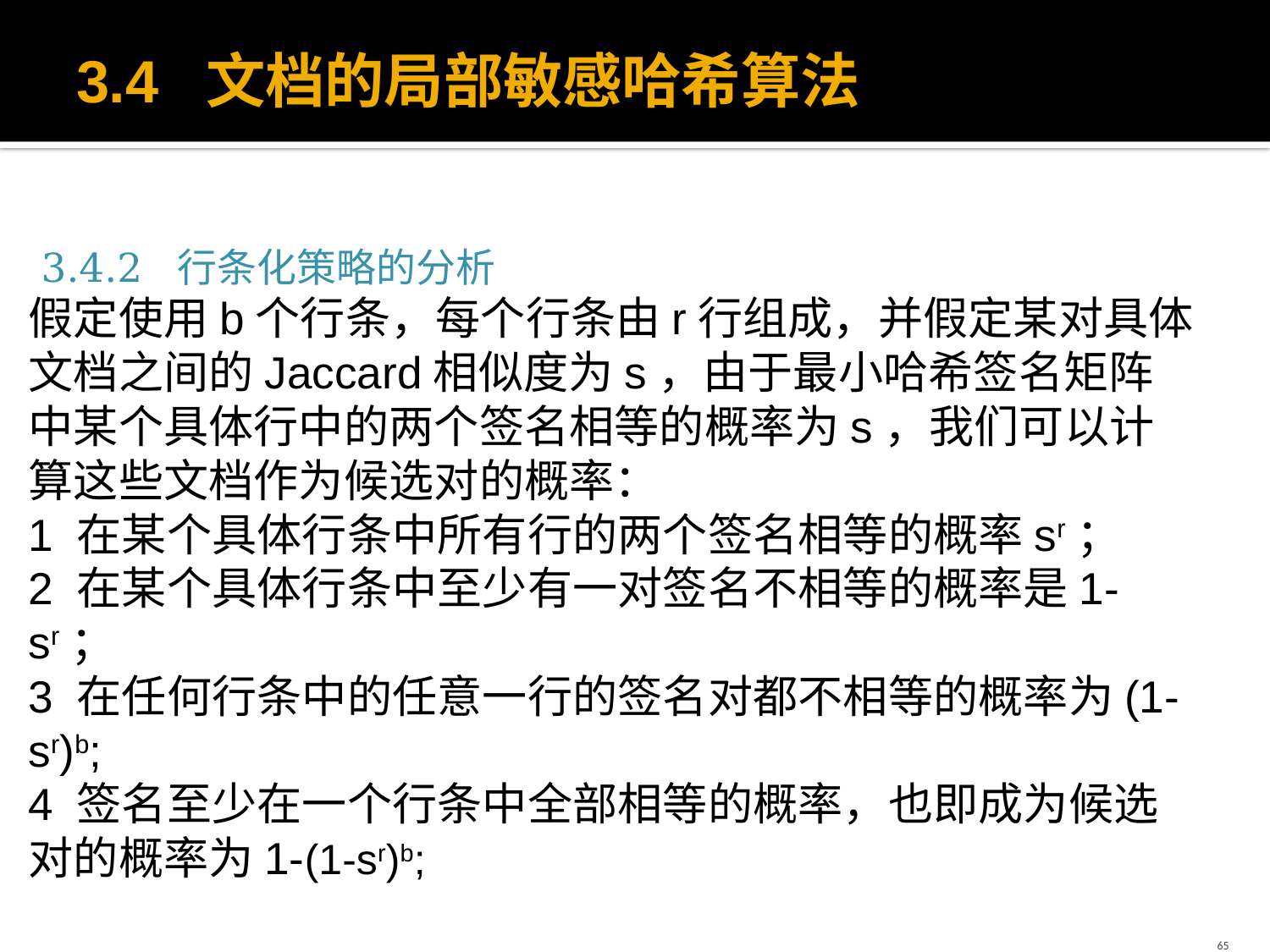

# 3.4  文档的局部敏感哈希算法
 3.4.2  行条化策略的分析
假定使用b个行条，每个行条由r行组成，并假定某对具体文档之间的Jaccard相似度为s，由于最小哈希签名矩阵中某个具体行中的两个签名相等的概率为s，我们可以计算这些文档作为候选对的概率：
1 在某个具体行条中所有行的两个签名相等的概率sr；
2 在某个具体行条中至少有一对签名不相等的概率是1-sr；
3 在任何行条中的任意一行的签名对都不相等的概率为(1-sr)b;
4 签名至少在一个行条中全部相等的概率，也即成为候选对的概率为1-(1-sr)b;

65